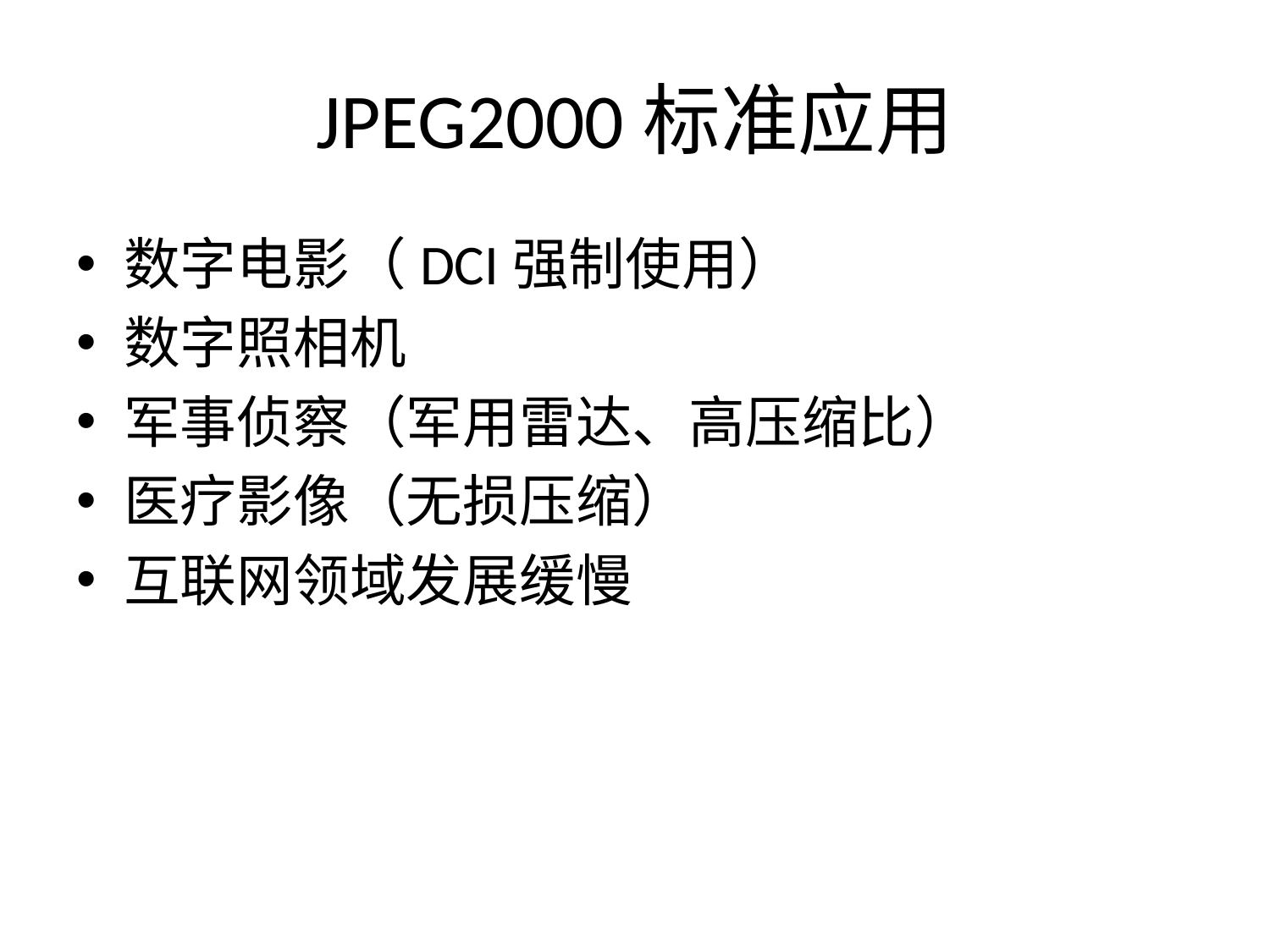

# JPEG2000标准应用
数字电影（DCI强制使用）
数字照相机
军事侦察（军用雷达、高压缩比）
医疗影像（无损压缩）
互联网领域发展缓慢